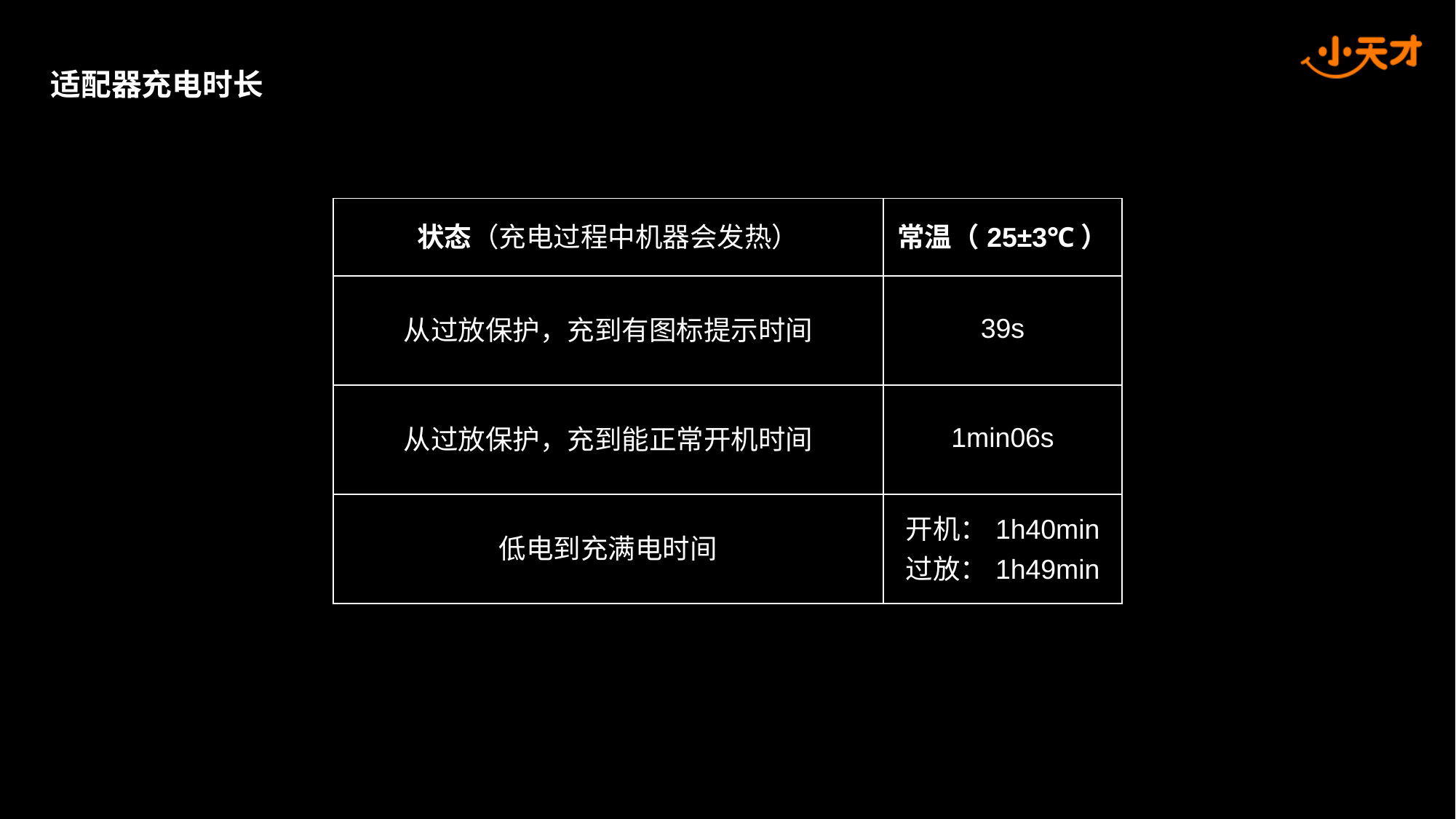

适配器充电时长
| 状态（充电过程中机器会发热） | 常温（25±3℃） |
| --- | --- |
| 从过放保护，充到有图标提示时间 | 39s |
| 从过放保护，充到能正常开机时间 | 1min06s |
| 低电到充满电时间 | 开机：1h40min 过放：1h49min |